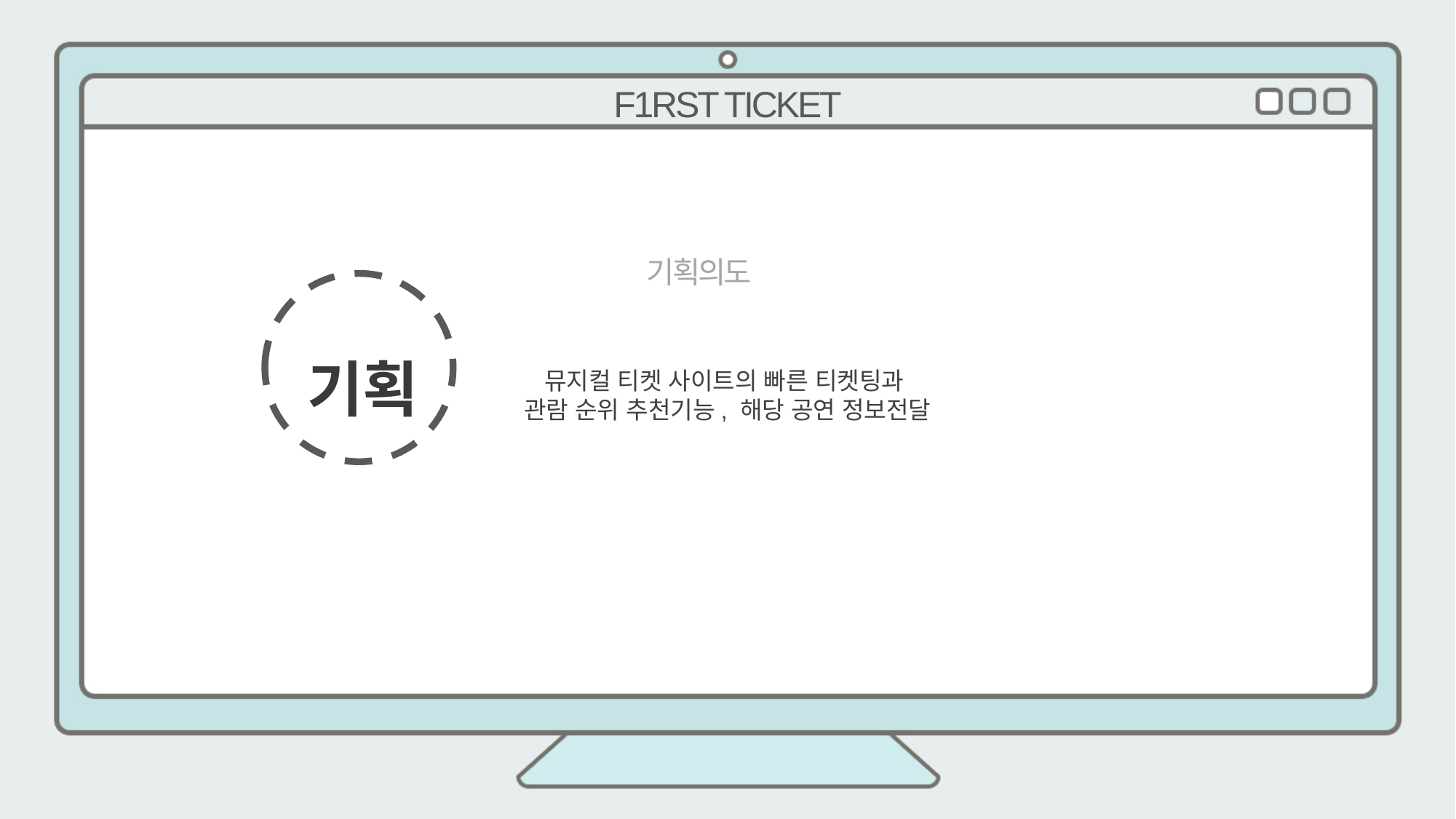

F1RST TICKET
기획의도

기획
뮤지컬 티켓 사이트의 빠른 티켓팅과
관람 순위 추천기능, 해당 공연 정보전달